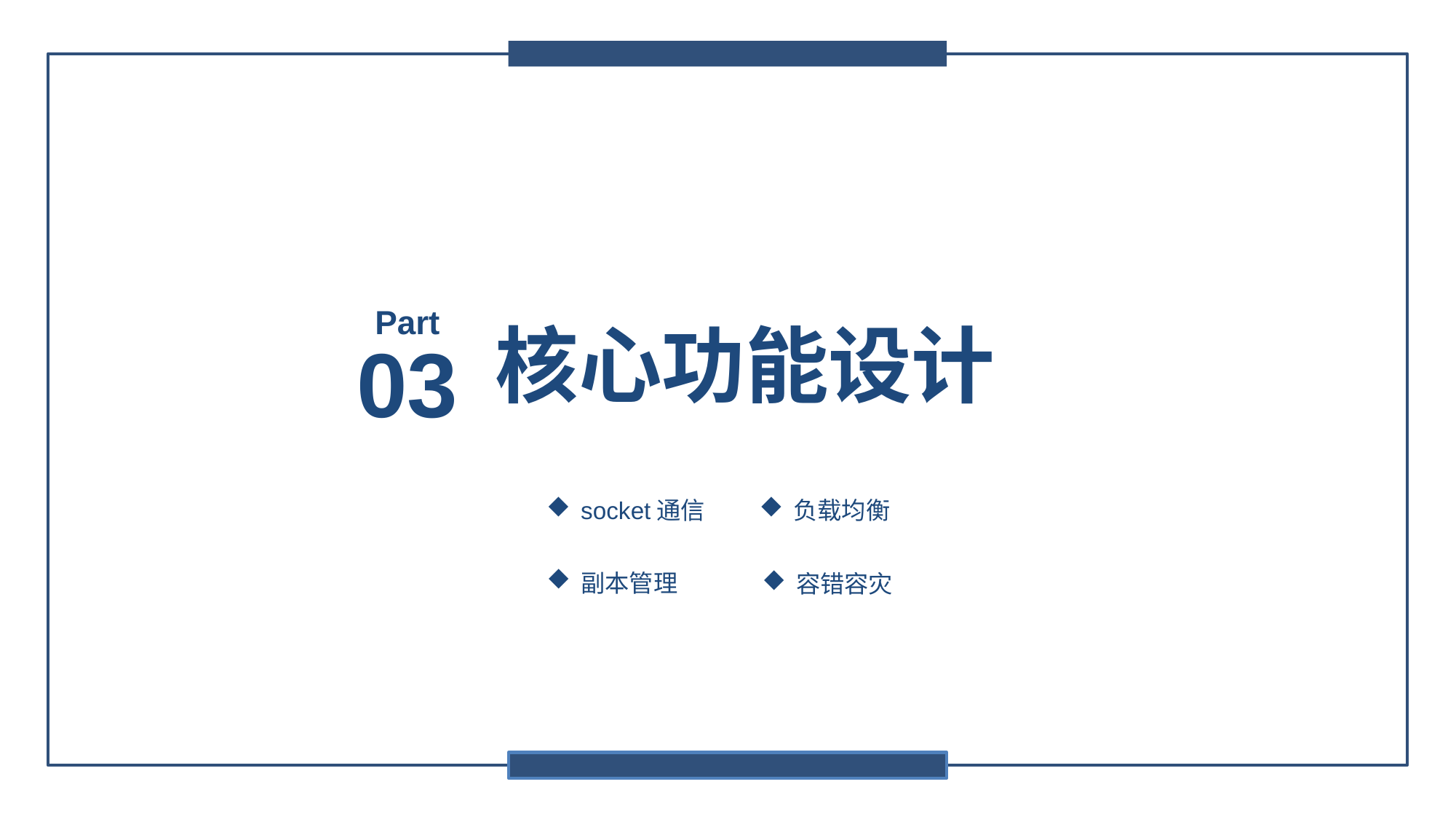

Part
03
核心功能设计
socket通信
负载均衡
副本管理
容错容灾